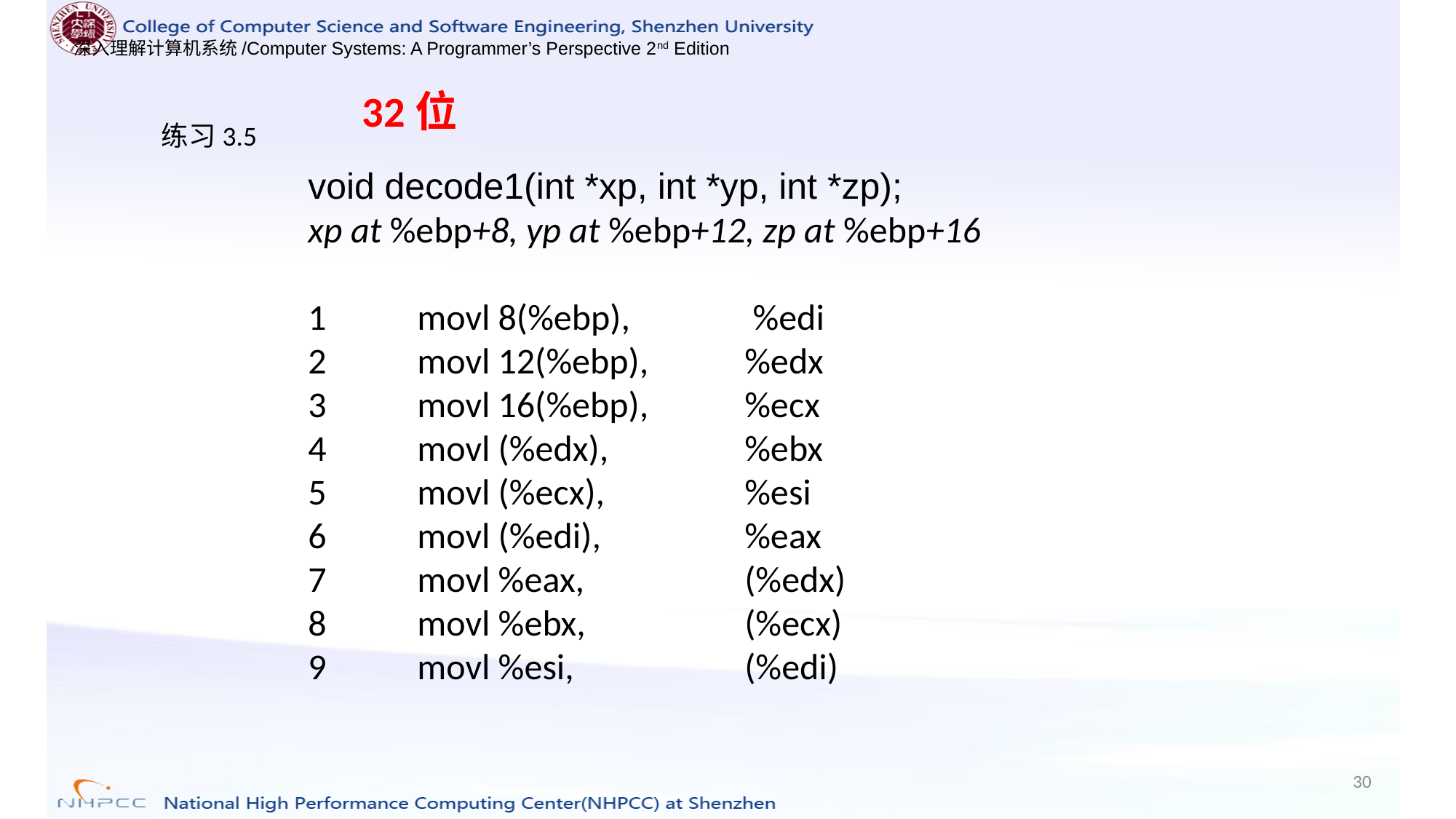

32位
练习3.5
void decode1(int *xp, int *yp, int *zp);
xp at %ebp+8, yp at %ebp+12, zp at %ebp+16

1	movl 8(%ebp),		 %edi
2	movl 12(%ebp), 	%edx
3	movl 16(%ebp), 	%ecx
4	movl (%edx), 		%ebx
5 	movl (%ecx), 		%esi
6 	movl (%edi), 		%eax
7 	movl %eax, 		(%edx)
8 	movl %ebx, 		(%ecx)
9 	movl %esi, 		(%edi)

30